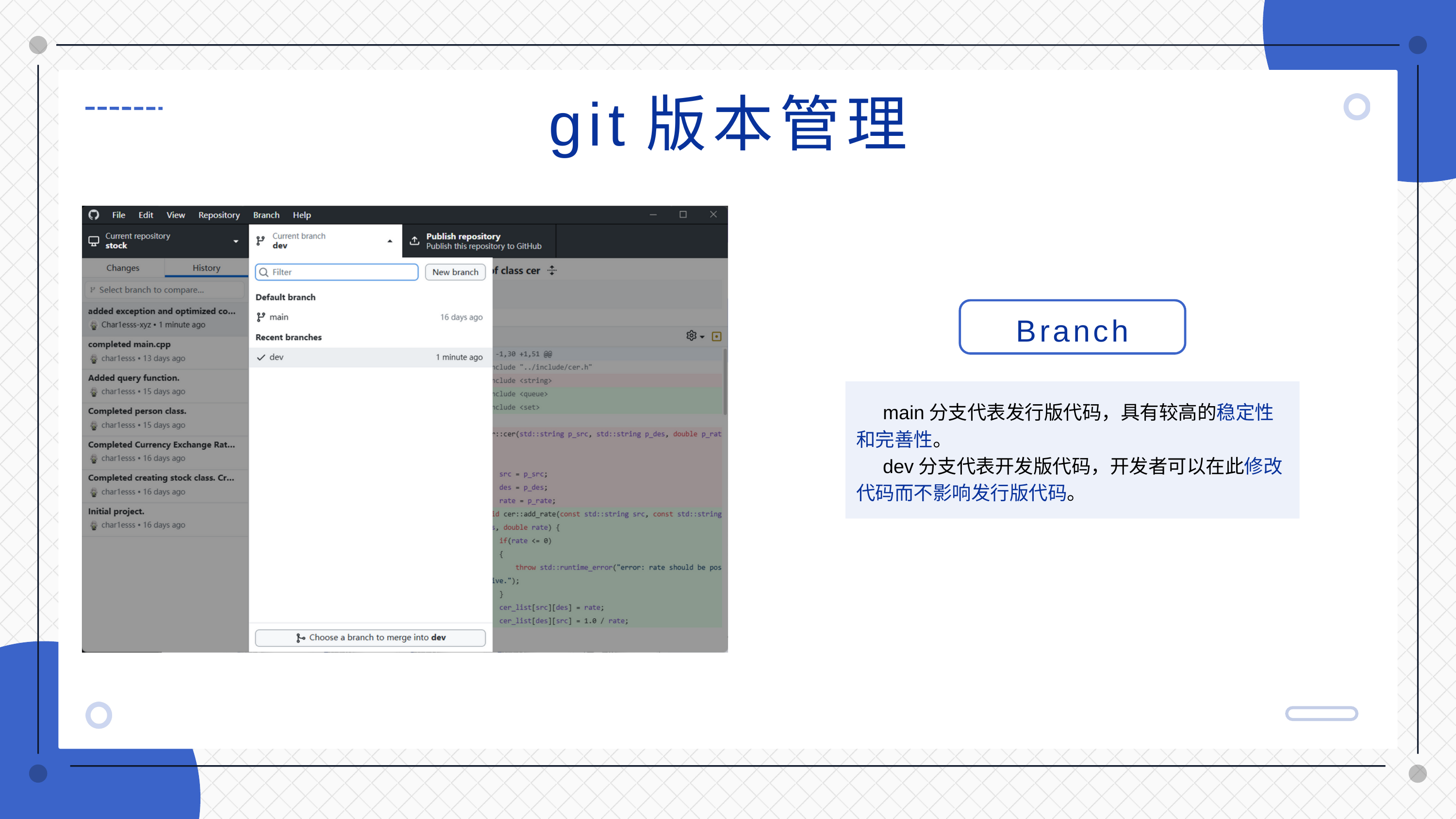

git版本管理

Branch

     main分支代表发行版代码，具有较高的稳定性和完善性。
     dev分支代表开发版代码，开发者可以在此修改代码而不影响发行版代码。